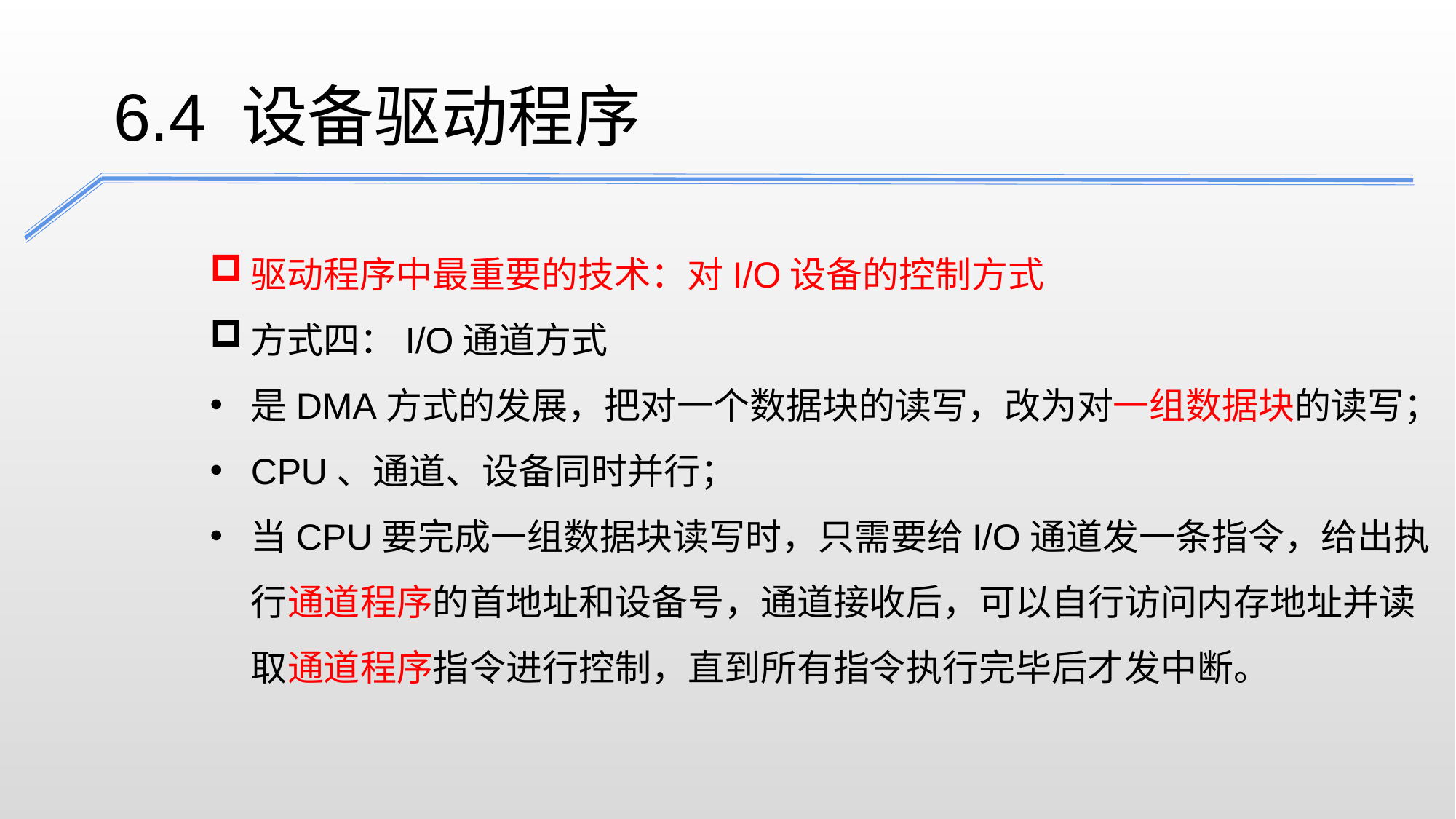

6.4 设备驱动程序
驱动程序中最重要的技术：对I/O设备的控制方式
方式四：I/O通道方式
是DMA方式的发展，把对一个数据块的读写，改为对一组数据块的读写；
CPU、通道、设备同时并行；
当CPU要完成一组数据块读写时，只需要给I/O通道发一条指令，给出执行通道程序的首地址和设备号，通道接收后，可以自行访问内存地址并读取通道程序指令进行控制，直到所有指令执行完毕后才发中断。